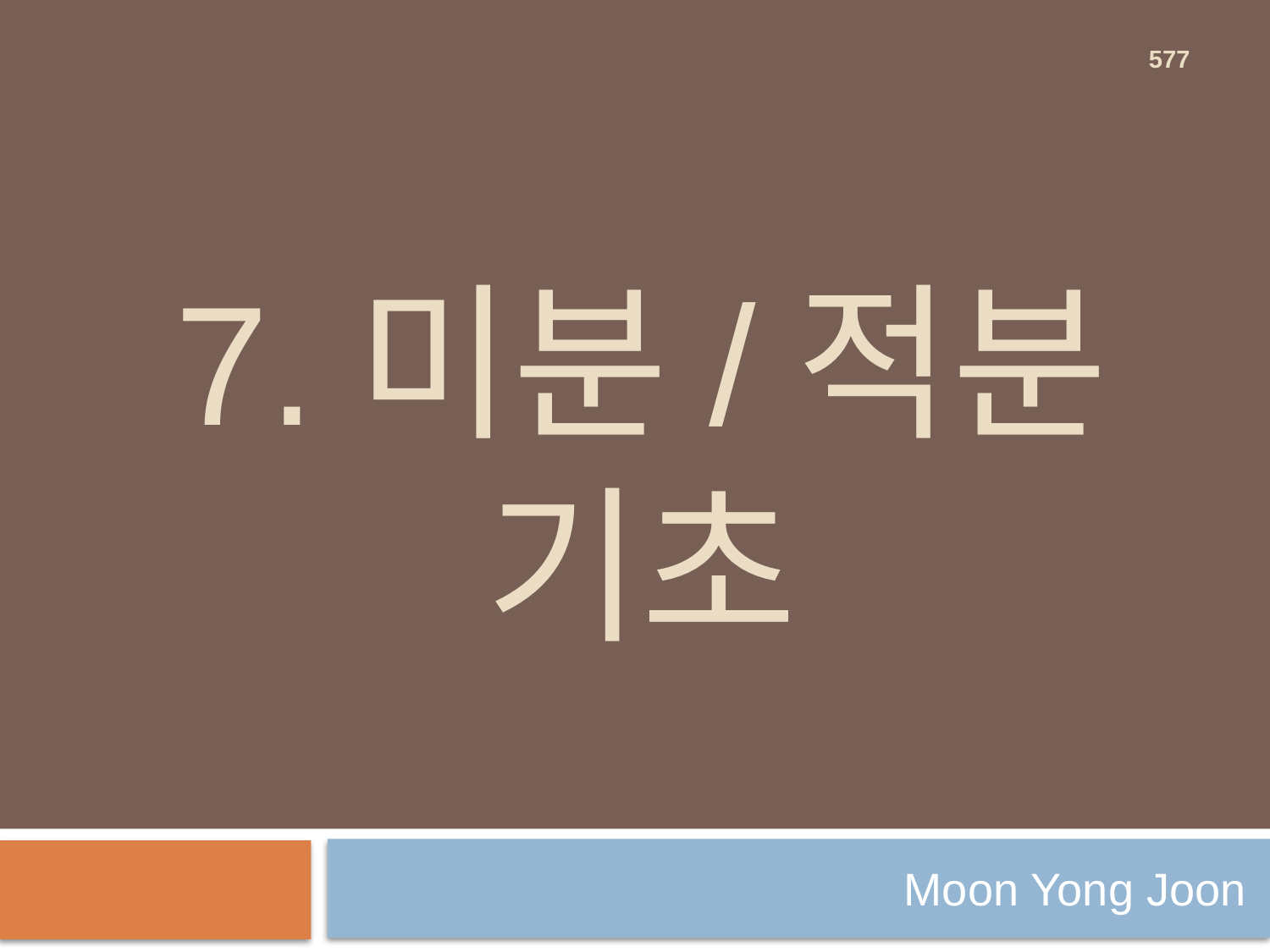

577
# 7.미분/적분 기초
Moon Yong Joon